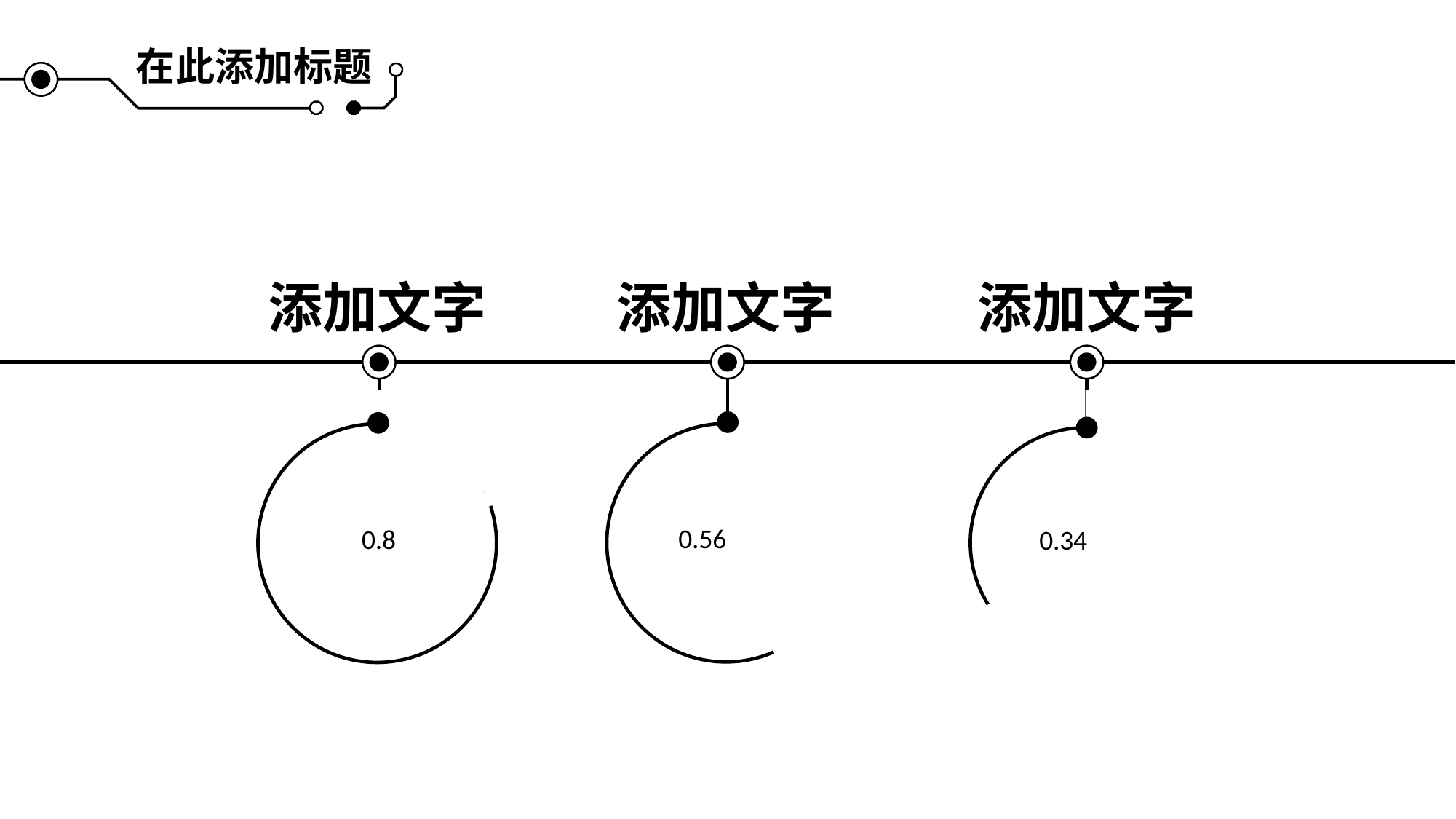

在此添加标题

添加文字
添加文字
添加文字

### Chart

| Category | 列1 |
|---|---|
| 空白 | 0.18 |
| 圆圈 | 0.02 |
| 数据更改处 | 0.8 |

### Chart

| Category | 列1 |
|---|---|
| 空白 | 0.42 |
| 圆圈 | 0.02 |
| 数据更改处 | 0.56 |

### Chart

| Category | 列1 |
|---|---|
| 空白 | 0.64 |
| 圆圈 | 0.02 |
| 数据更改处 | 0.34 |